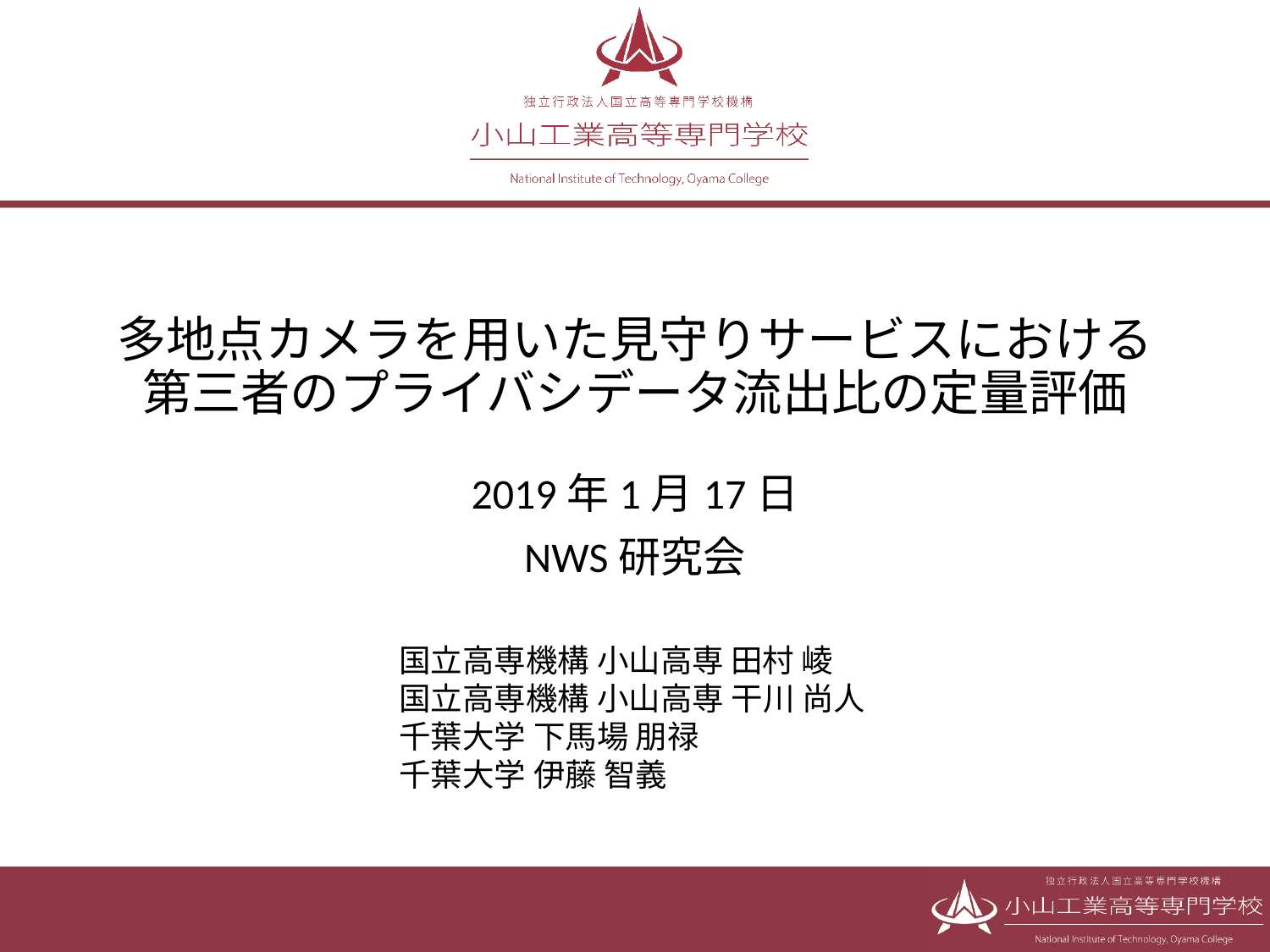

# 多地点カメラを用いた見守りサービスにおける 第三者のプライバシデータ流出比の定量評価
2019年1月17日
NWS研究会
国立高専機構 小山高専 田村 崚
国立高専機構 小山高専 干川 尚人
千葉大学 下馬場 朋禄
千葉大学 伊藤 智義